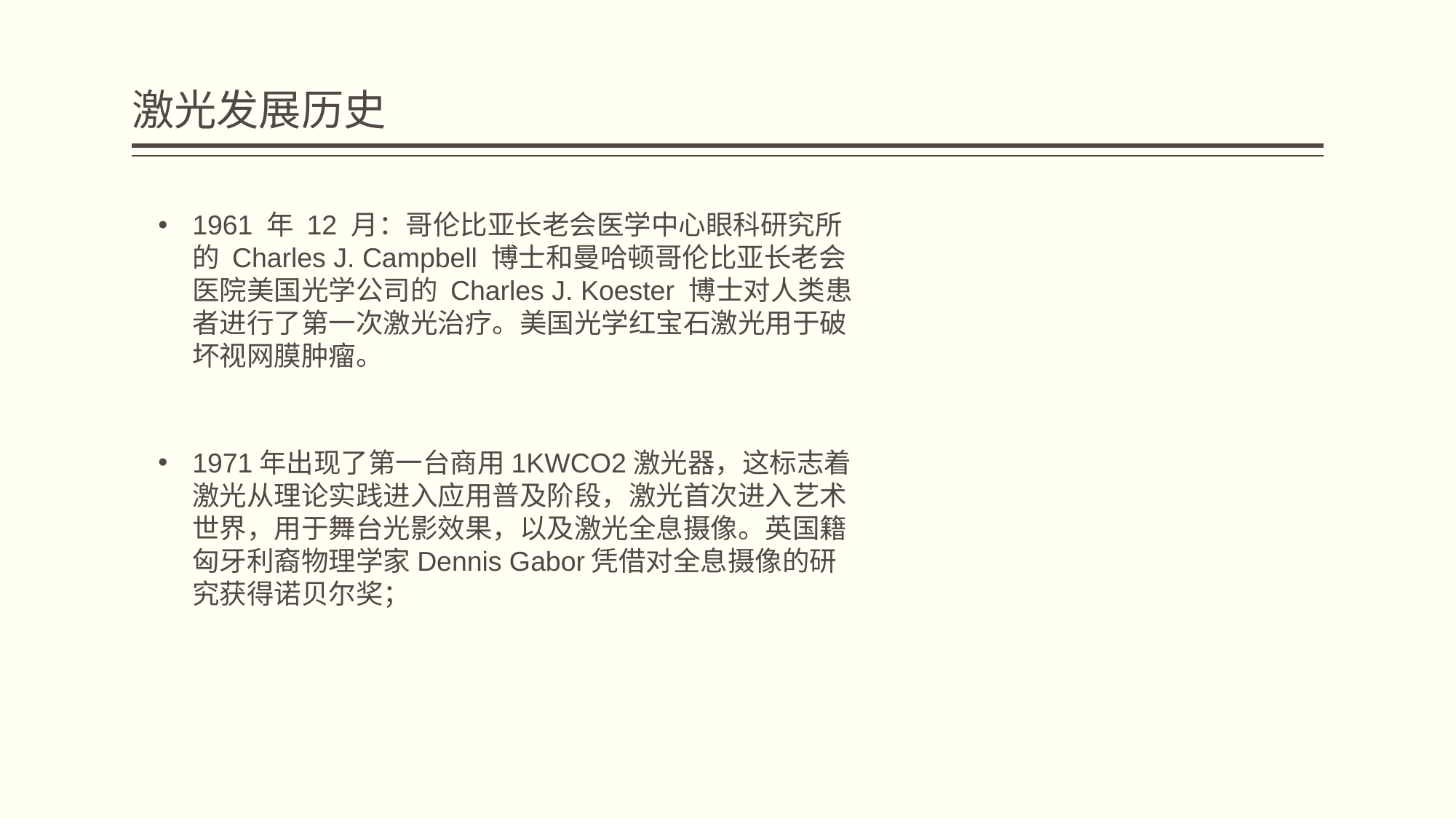

# 激光发展历史
1961 年 12 月：哥伦比亚长老会医学中心眼科研究所的 Charles J. Campbell 博士和曼哈顿哥伦比亚长老会医院美国光学公司的 Charles J. Koester 博士对人类患者进行了第一次激光治疗。美国光学红宝石激光用于破坏视网膜肿瘤。
1971年出现了第一台商用1KWCO2激光器，这标志着激光从理论实践进入应用普及阶段，激光首次进入艺术世界，用于舞台光影效果，以及激光全息摄像。英国籍匈牙利裔物理学家Dennis Gabor凭借对全息摄像的研究获得诺贝尔奖；